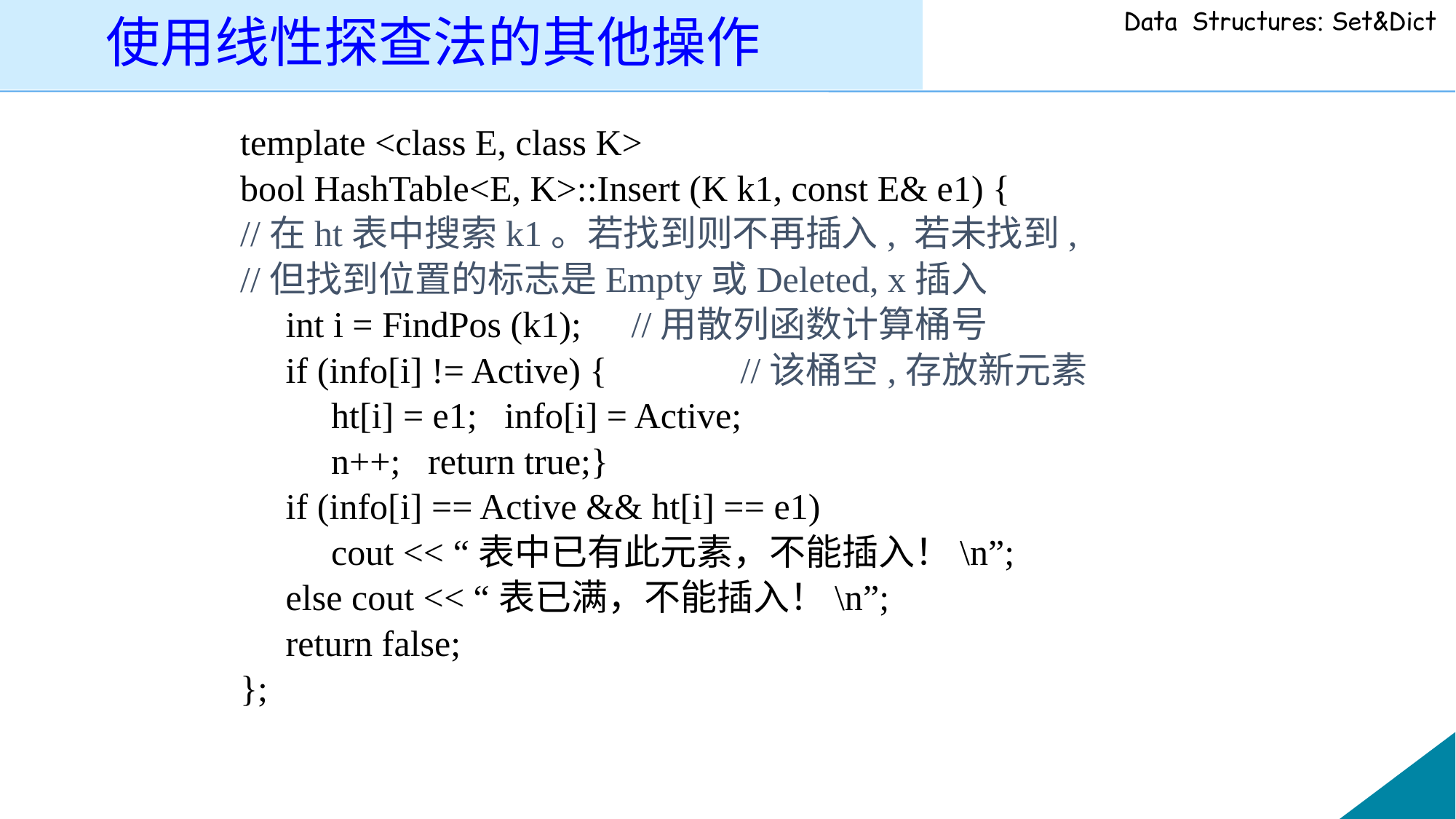

# 使用线性探查法的其他操作
template <class E, class K>
bool HashTable<E, K>::Insert (K k1, const E& e1) {
//在ht表中搜索k1。若找到则不再插入, 若未找到,
//但找到位置的标志是Empty或Deleted, x插入
 	  int i = FindPos (k1);	    //用散列函数计算桶号
     if (info[i] != Active) {	    //该桶空,存放新元素
          ht[i] = e1;   info[i] = Active;
          n++;   return true;}
     if (info[i] == Active && ht[i] == e1)
          cout << “表中已有此元素，不能插入！\n”;
     else cout << “表已满，不能插入！\n”;
     return false;
};